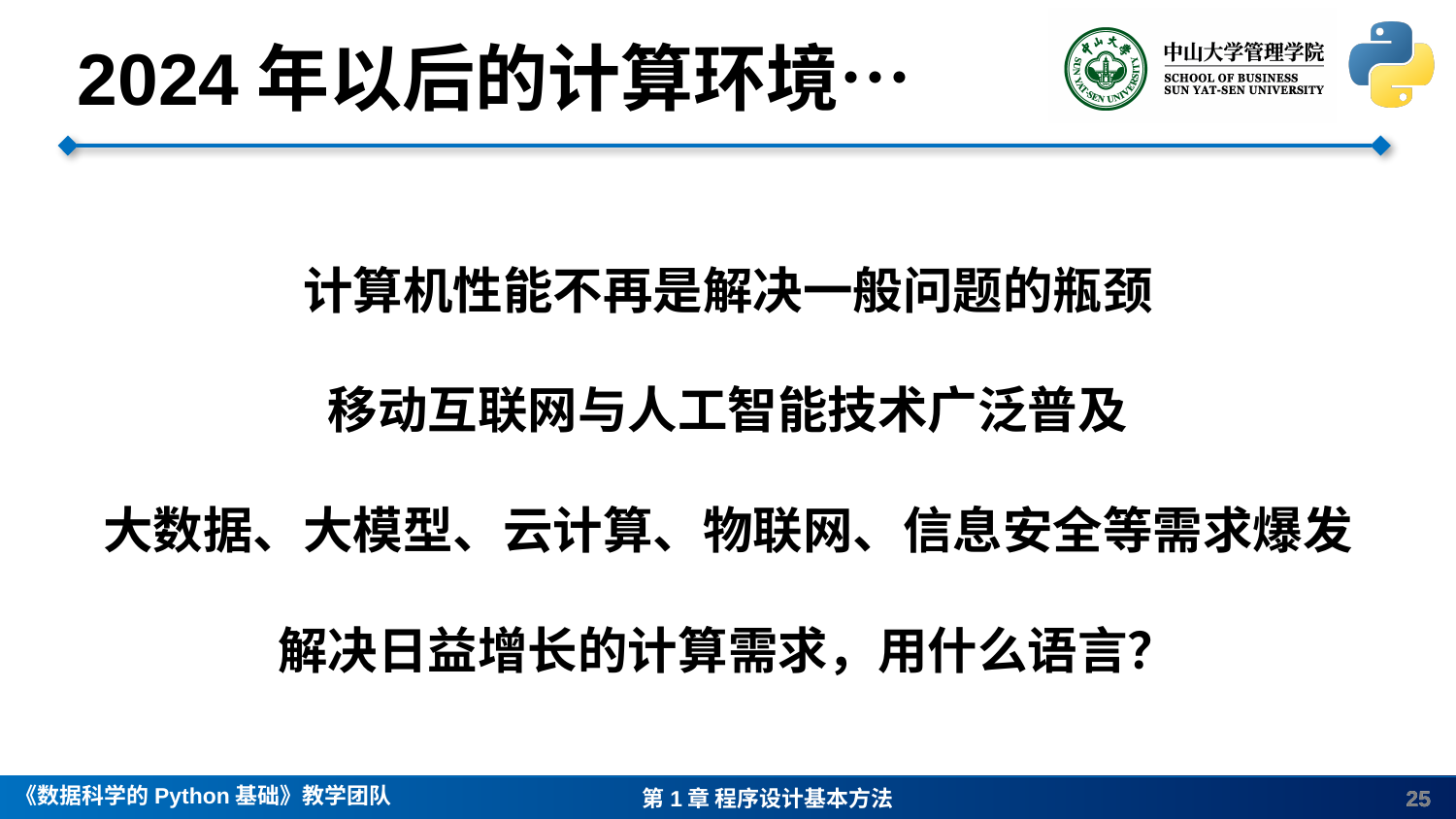

2024年以后的计算环境…
计算机性能不再是解决一般问题的瓶颈
移动互联网与人工智能技术广泛普及
大数据、大模型、云计算、物联网、信息安全等需求爆发
解决日益增长的计算需求，用什么语言？
25